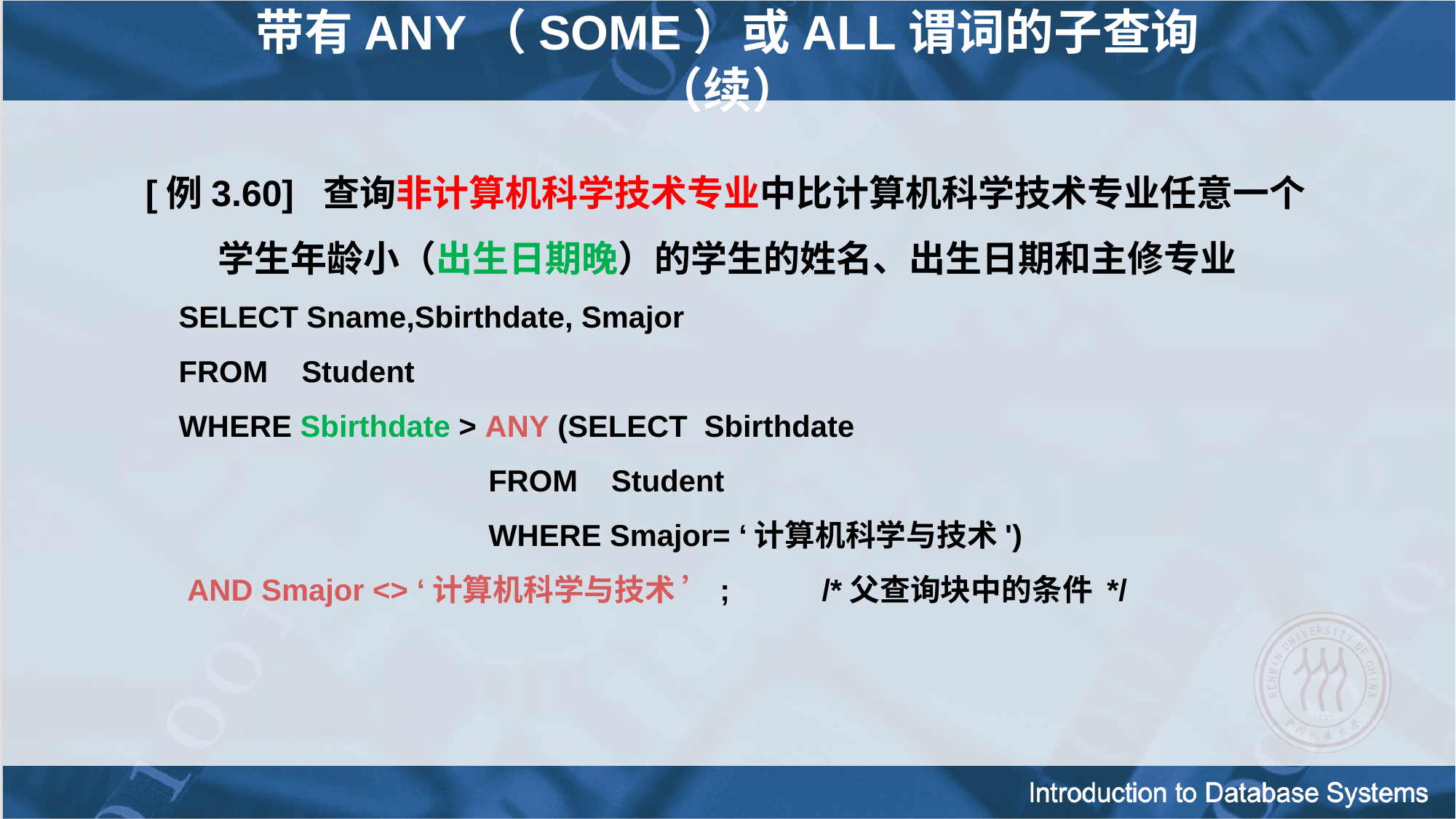

带有ANY（SOME）或ALL谓词的子查询 （续）
[例3.60]  查询非计算机科学技术专业中比计算机科学技术专业任意一个学生年龄小（出生日期晚）的学生的姓名、出生日期和主修专业
    SELECT Sname,Sbirthdate, Smajor
    FROM    Student
    WHERE Sbirthdate > ANY (SELECT  Sbirthdate
                                         FROM    Student
                                         WHERE Smajor= ‘计算机科学与技术')
     AND Smajor <> ‘计算机科学与技术 ’;           /*父查询块中的条件 */